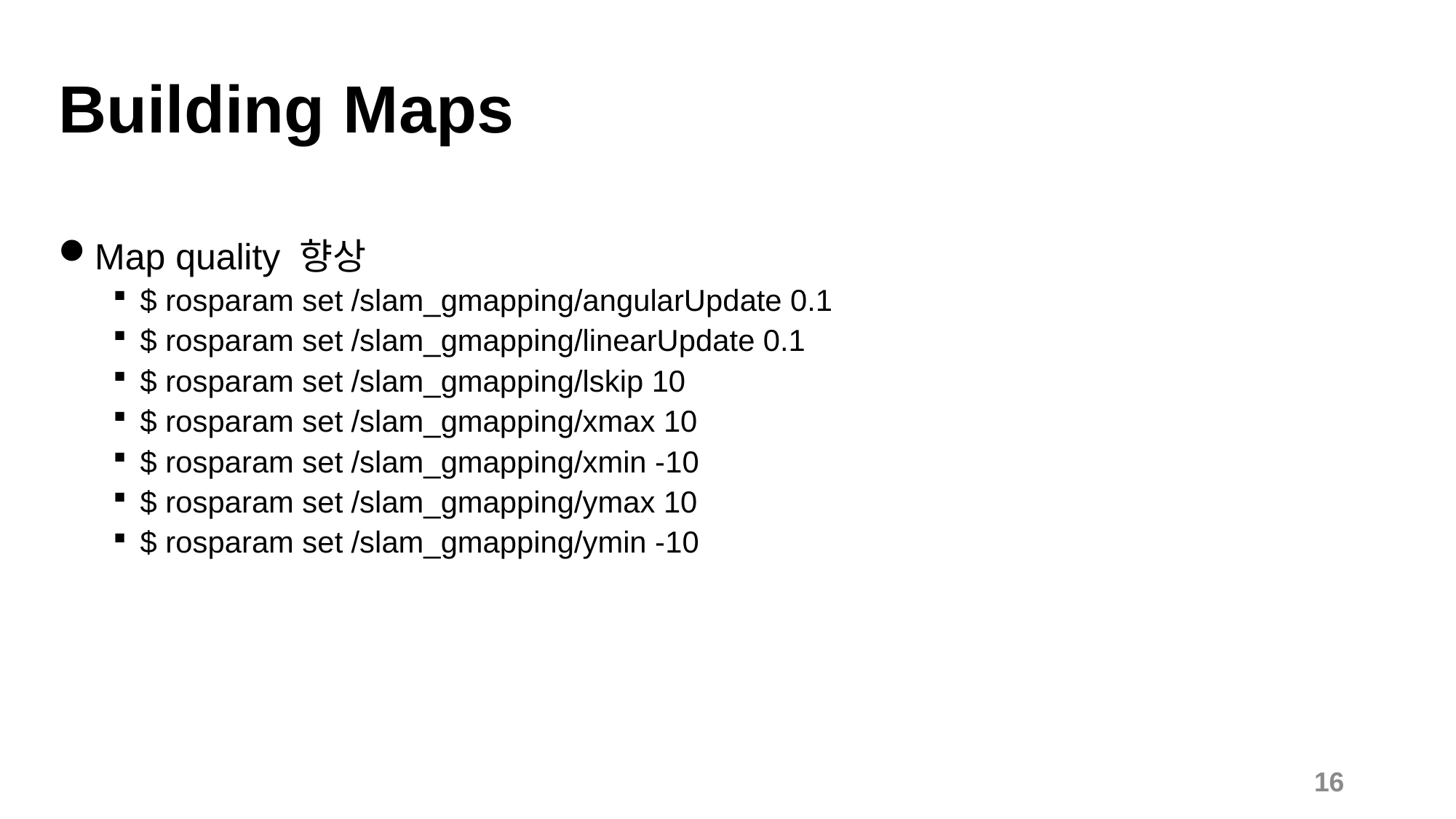

# Building Maps

Map quality 향상
$ rosparam set /slam_gmapping/angularUpdate 0.1
$ rosparam set /slam_gmapping/linearUpdate 0.1
$ rosparam set /slam_gmapping/lskip 10
$ rosparam set /slam_gmapping/xmax 10
$ rosparam set /slam_gmapping/xmin -10
$ rosparam set /slam_gmapping/ymax 10
$ rosparam set /slam_gmapping/ymin -10
16